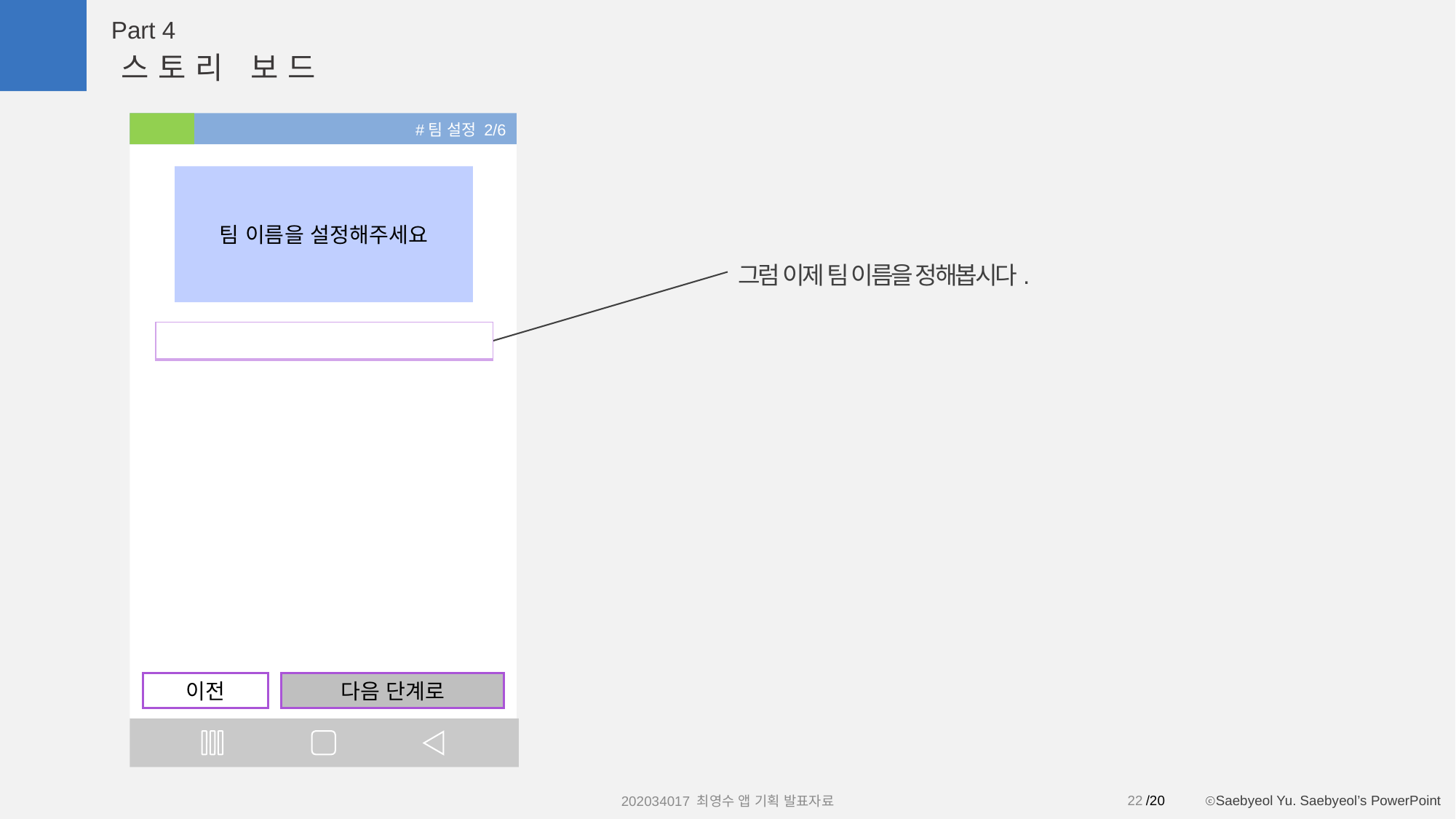

Part 4
스토리 보드

#팀 설정 2/6
팀 이름을 설정해주세요
그럼 이제 팀 이름을 정해봅시다.
|  |
| --- |
| 집에가고싶다 팀 |
| --- |
이전
다음 단계로
다음 단계로

22
202034017 최영수 앱 기획 발표자료